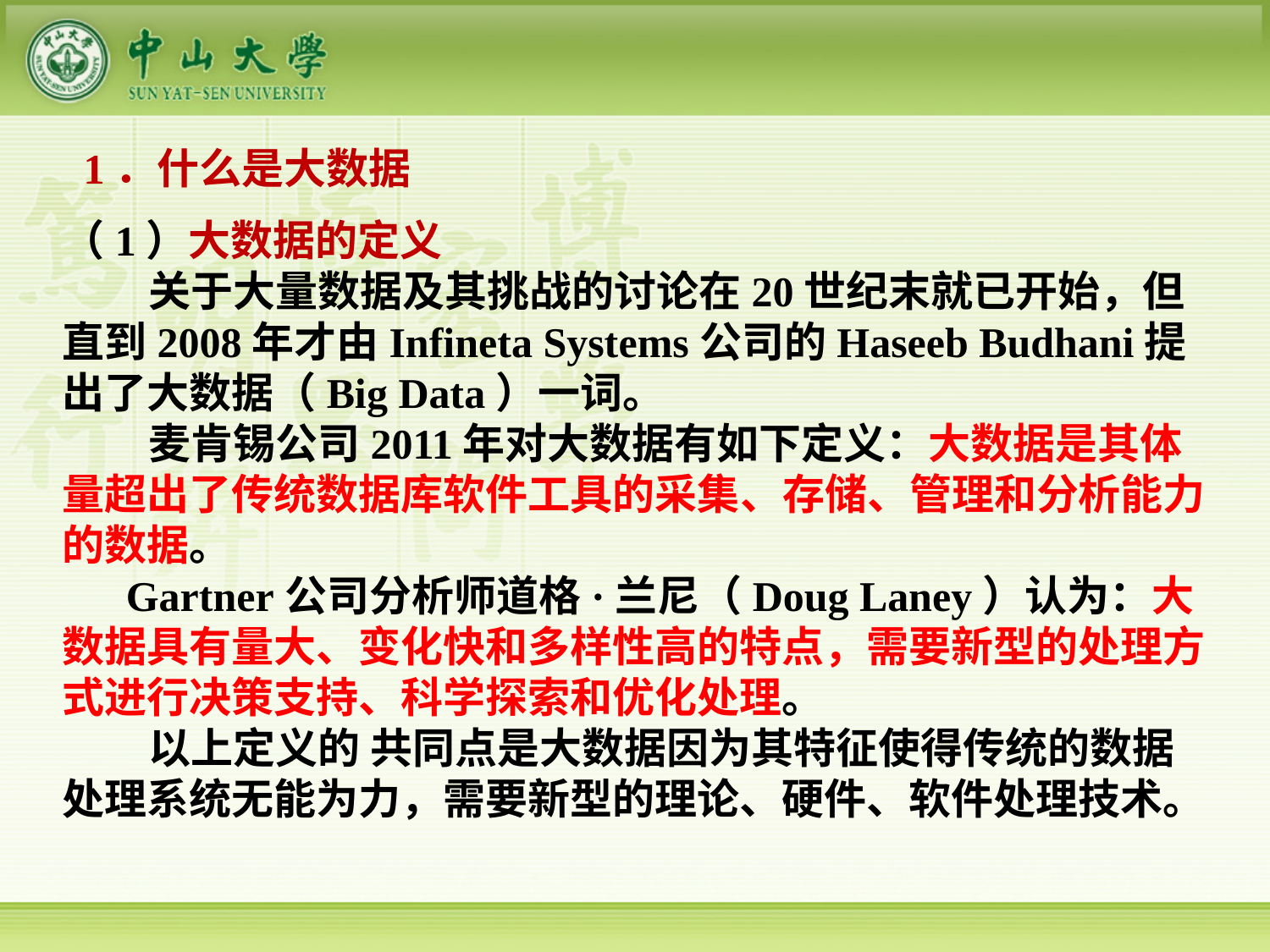

1．什么是大数据

（1）大数据的定义
        关于大量数据及其挑战的讨论在20世纪末就已开始，但直到2008年才由Infineta Systems公司的Haseeb Budhani提出了大数据（Big Data）一词。
        麦肯锡公司2011年对大数据有如下定义：大数据是其体量超出了传统数据库软件工具的采集、存储、管理和分析能力的数据。
      Gartner公司分析师道格·兰尼（Doug Laney）认为：大数据具有量大、变化快和多样性高的特点，需要新型的处理方式进行决策支持、科学探索和优化处理。
        以上定义的 共同点是大数据因为其特征使得传统的数据处理系统无能为力，需要新型的理论、硬件、软件处理技术。

99